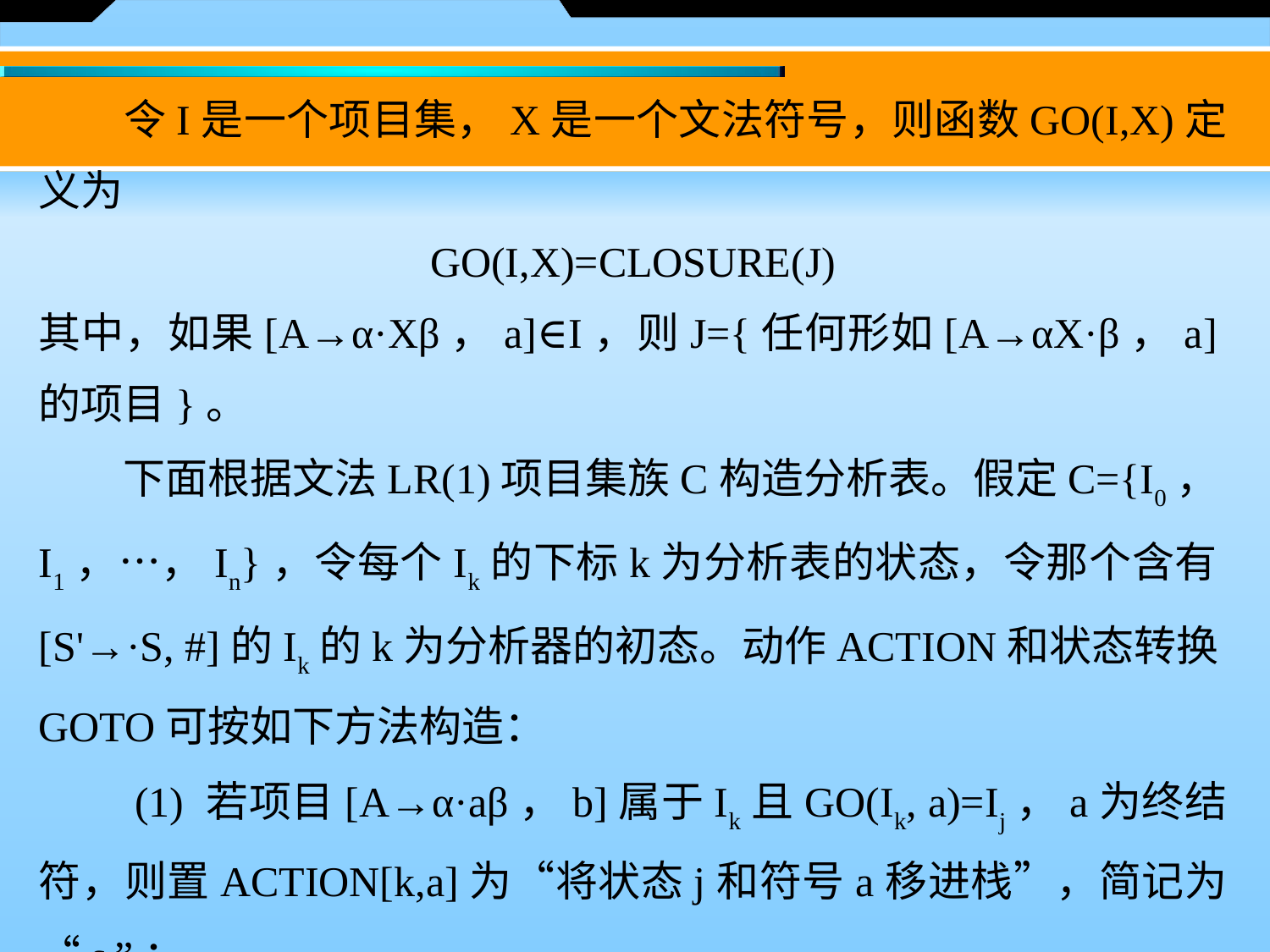

令I是一个项目集，X是一个文法符号，则函数GO(I,X)定义为
GO(I,X)=CLOSURE(J)
其中，如果[A→α·Xβ，a]∈I，则J={任何形如[A→αX·β，a]的项目}。
　　下面根据文法LR(1)项目集族C构造分析表。假定C={I0，I1，…，In}，令每个Ik的下标k为分析表的状态，令那个含有[S'→·S, #]的Ik的k为分析器的初态。动作ACTION和状态转换GOTO可按如下方法构造：
　　(1) 若项目[A→α·aβ，b]属于Ik且GO(Ik, a)=Ij，a为终结符，则置ACTION[k,a]为“将状态j和符号a移进栈”，简记为“sj”；